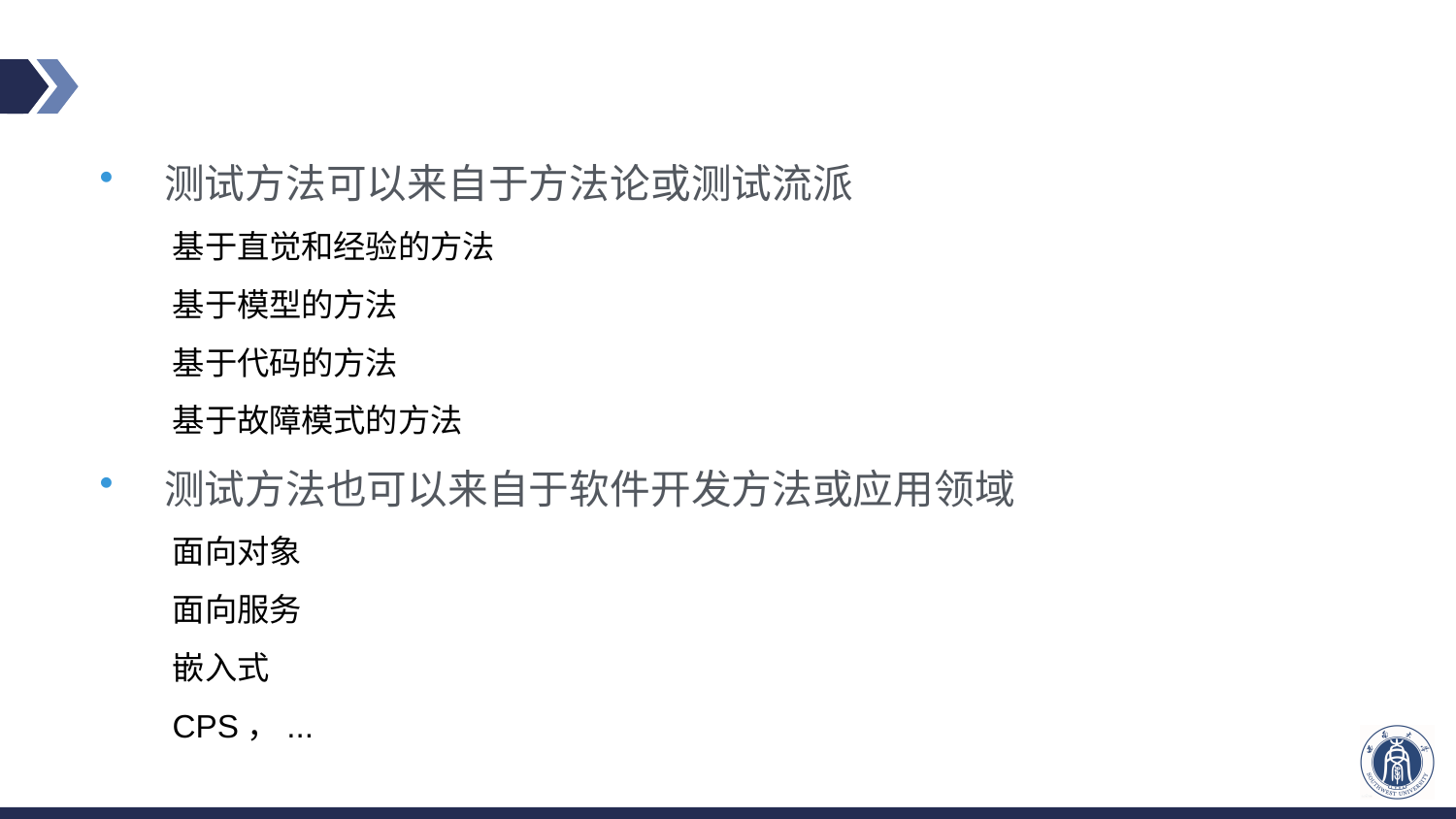

#
测试方法可以来自于方法论或测试流派
基于直觉和经验的方法
基于模型的方法
基于代码的方法
基于故障模式的方法
测试方法也可以来自于软件开发方法或应用领域
面向对象
面向服务
嵌入式
CPS，...